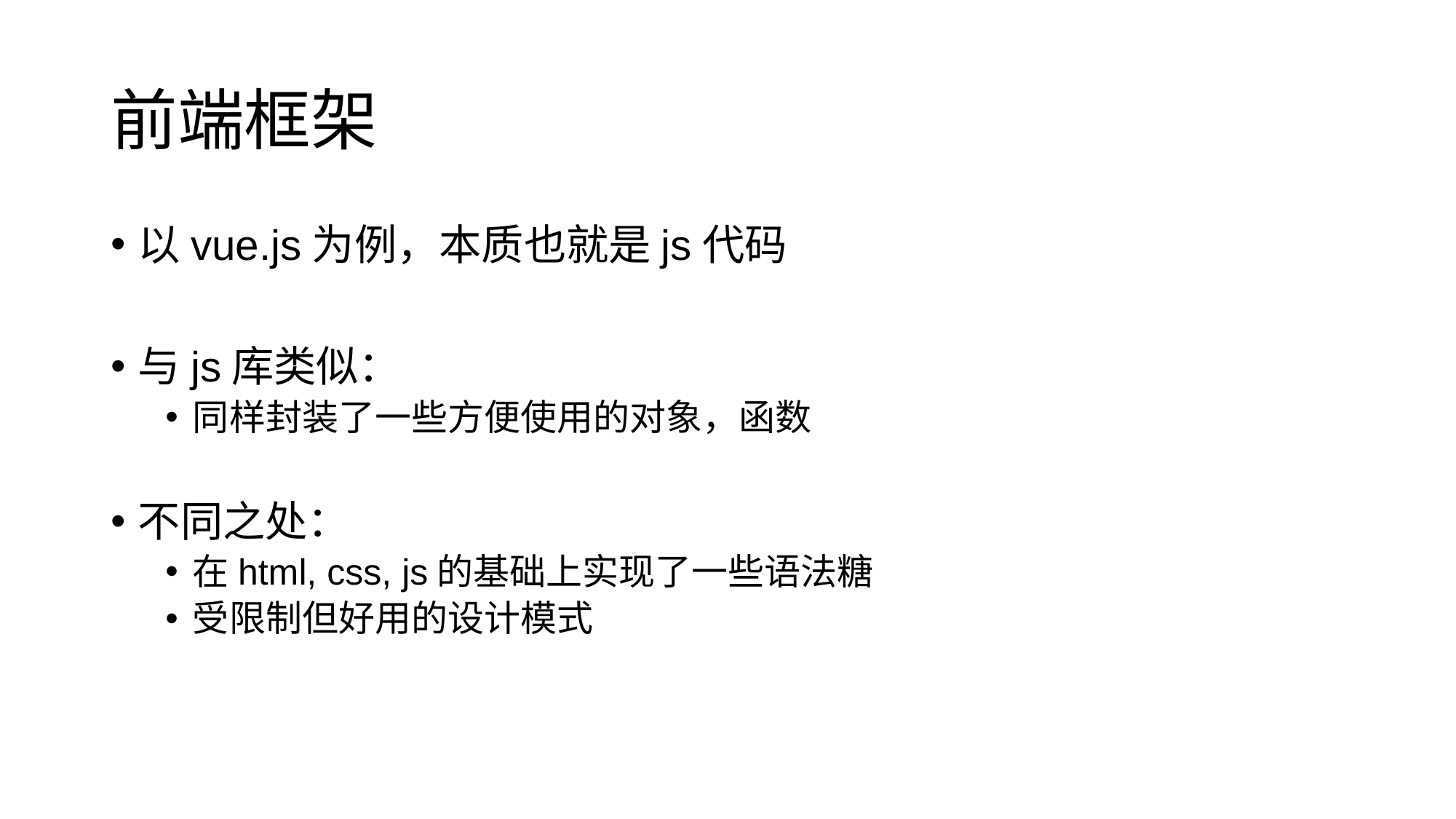

# 前端框架
以vue.js为例，本质也就是js代码

与js库类似：
同样封装了一些方便使用的对象，函数

不同之处：
在html, css, js的基础上实现了一些语法糖
受限制但好用的设计模式